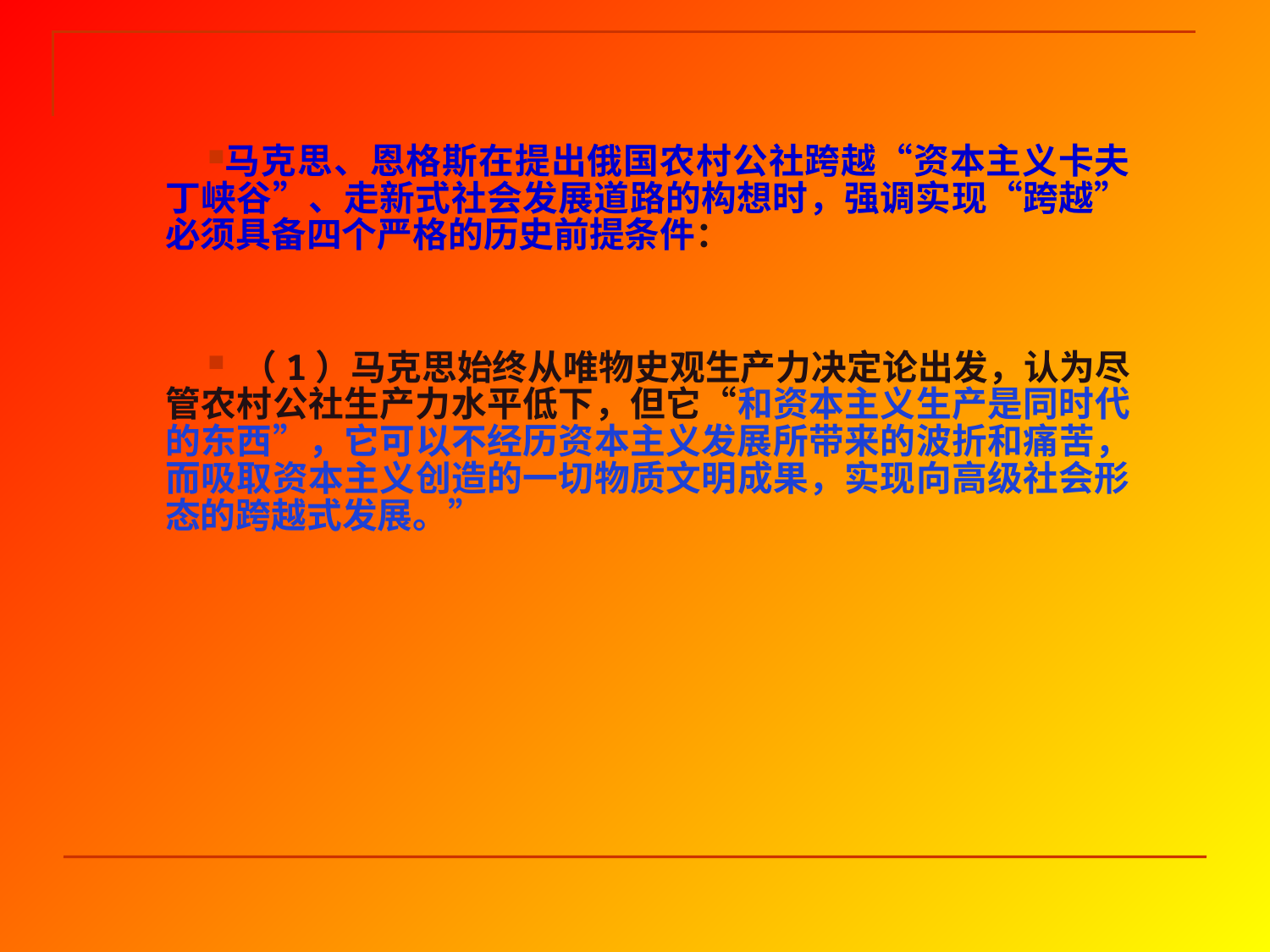

马克思、恩格斯在提出俄国农村公社跨越“资本主义卡夫丁峡谷”、走新式社会发展道路的构想时，强调实现“跨越”必须具备四个严格的历史前提条件：

 （1）马克思始终从唯物史观生产力决定论出发，认为尽管农村公社生产力水平低下，但它“和资本主义生产是同时代的东西”，它可以不经历资本主义发展所带来的波折和痛苦，而吸取资本主义创造的一切物质文明成果，实现向高级社会形态的跨越式发展。”